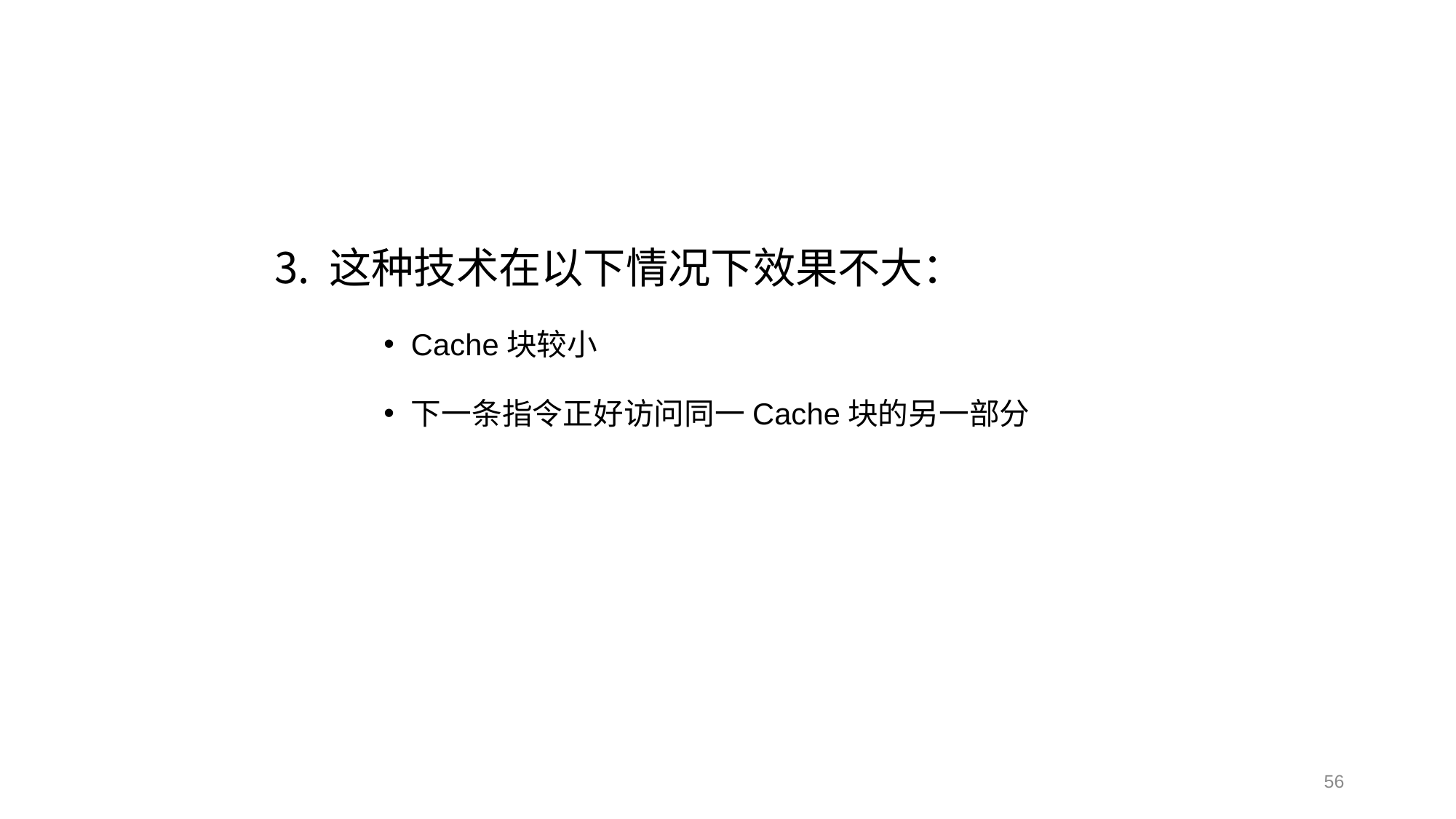

这种技术在以下情况下效果不大：
Cache块较小
下一条指令正好访问同一Cache块的另一部分

56